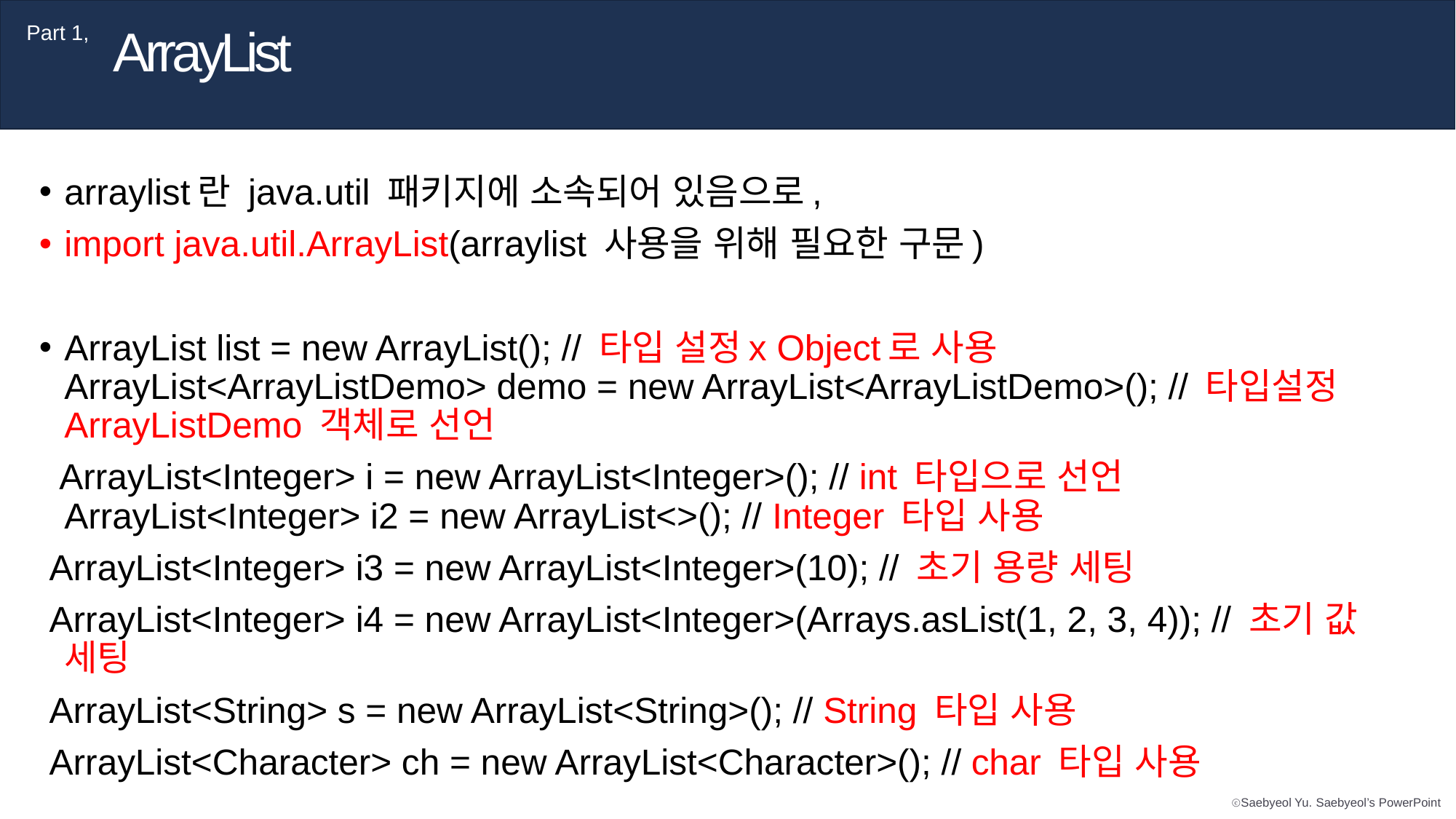

ArrayList
Part 1,
arraylist란 java.util 패키지에 소속되어 있음으로,
import java.util.ArrayList(arraylist 사용을 위해 필요한 구문)

ArrayList list = new ArrayList(); // 타입 설정x Object로 사용 ArrayList<ArrayListDemo> demo = new ArrayList<ArrayListDemo>(); // 타입설정 ArrayListDemo 객체로 선언
  ArrayList<Integer> i = new ArrayList<Integer>(); // int 타입으로 선언 ArrayList<Integer> i2 = new ArrayList<>(); // Integer 타입 사용
 ArrayList<Integer> i3 = new ArrayList<Integer>(10); // 초기 용량 세팅
 ArrayList<Integer> i4 = new ArrayList<Integer>(Arrays.asList(1, 2, 3, 4)); // 초기 값 세팅
 ArrayList<String> s = new ArrayList<String>(); // String 타입 사용
 ArrayList<Character> ch = new ArrayList<Character>(); // char 타입 사용